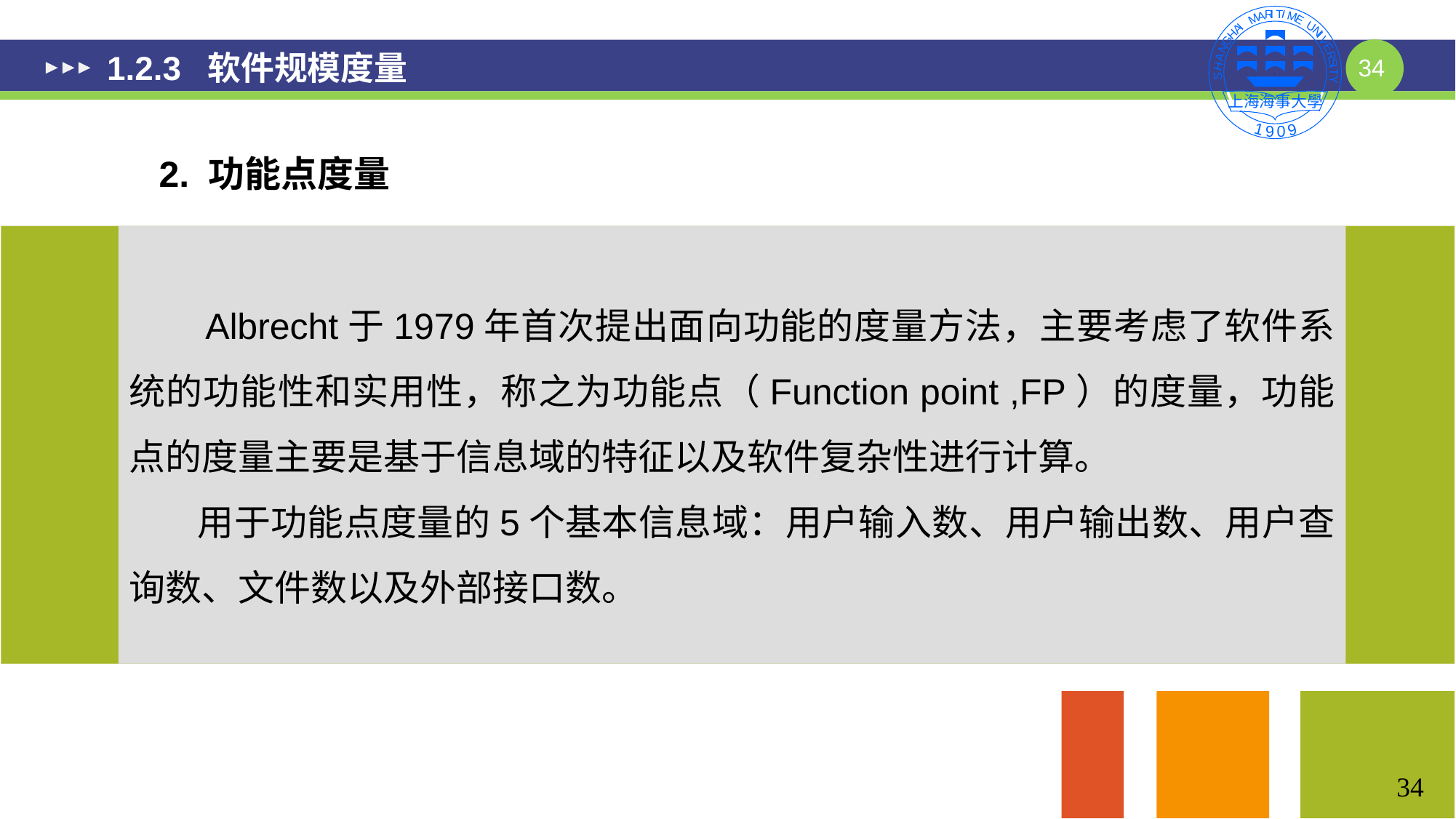

# 1.2.3  软件规模度量
2. 功能点度量

       Albrecht于1979年首次提出面向功能的度量方法，主要考虑了软件系统的功能性和实用性，称之为功能点（Function point ,FP）的度量，功能点的度量主要是基于信息域的特征以及软件复杂性进行计算。
       用于功能点度量的5个基本信息域：用户输入数、用户输出数、用户查询数、文件数以及外部接口数。

34
34